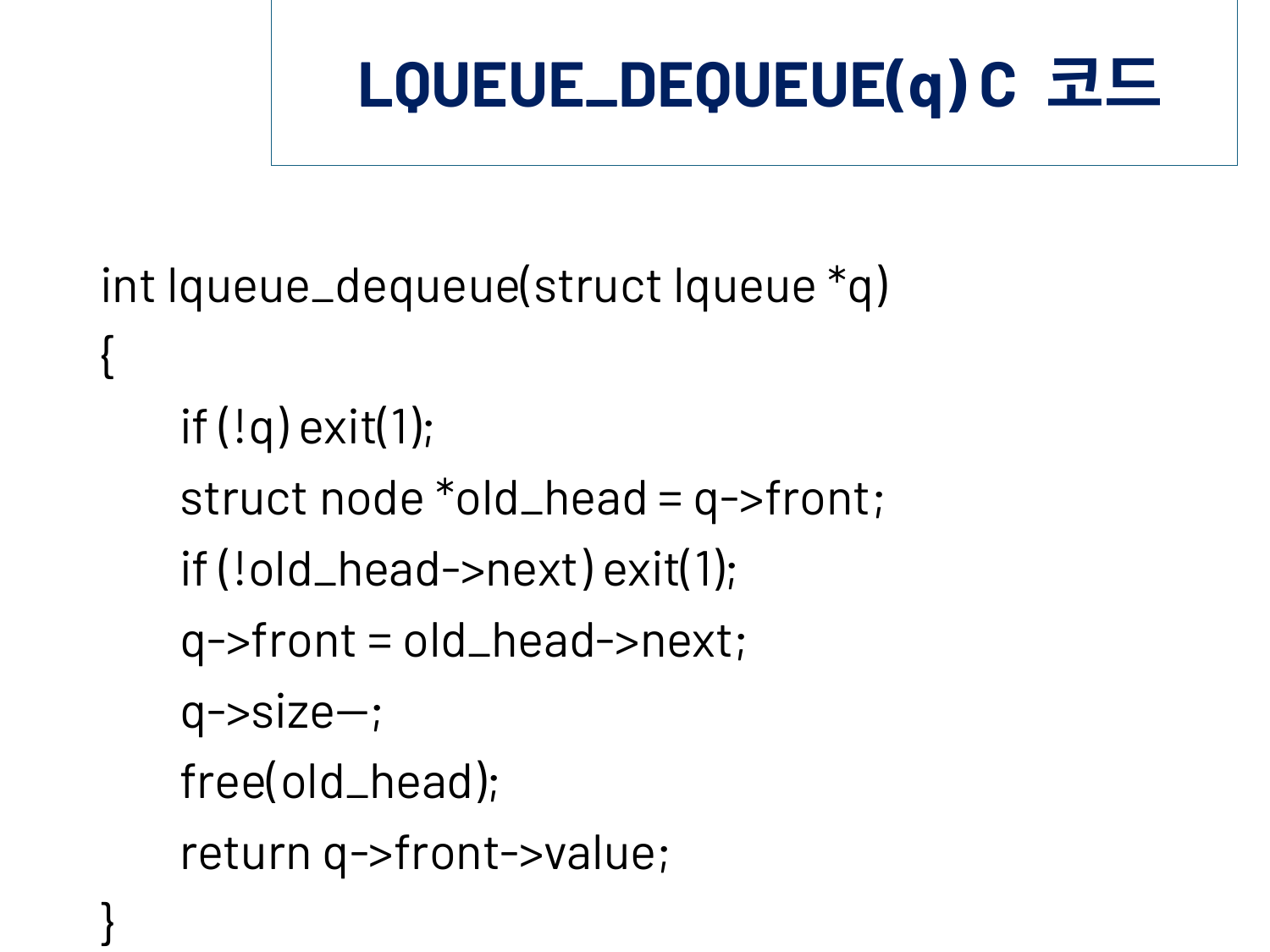

# LQUEUE_DEQUEUE(q) C 코드
int lqueue_dequeue(struct lqueue *q)
{
        if (!q) exit(1);
        struct node *old_head = q->front;
        if (!old_head->next) exit(1);
        q->front = old_head->next;
        q->size--;
        free(old_head);
        return q->front->value;
}